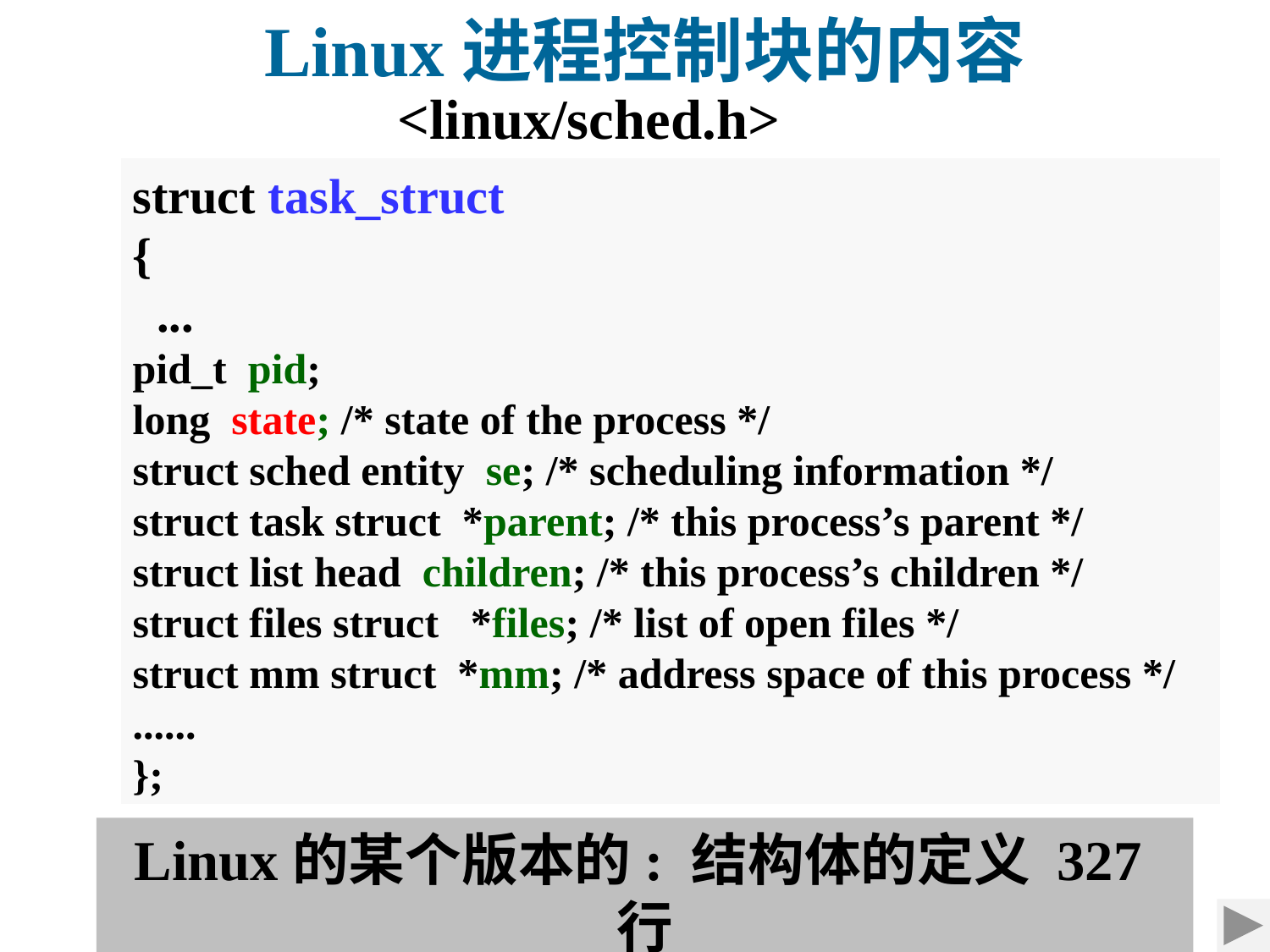

Linux进程控制块的内容
<linux/sched.h>
struct task_struct
{
  ...
pid_t  pid;
long  state; /* state of the process */
struct sched entity  se; /* scheduling information */
struct task struct  *parent; /* this process’s parent */
struct list head  children; /* this process’s children */
struct files struct   *files; /* list of open files */
struct mm struct  *mm; /* address space of this process */
......
};
Linux的某个版本的: 结构体的定义 327行